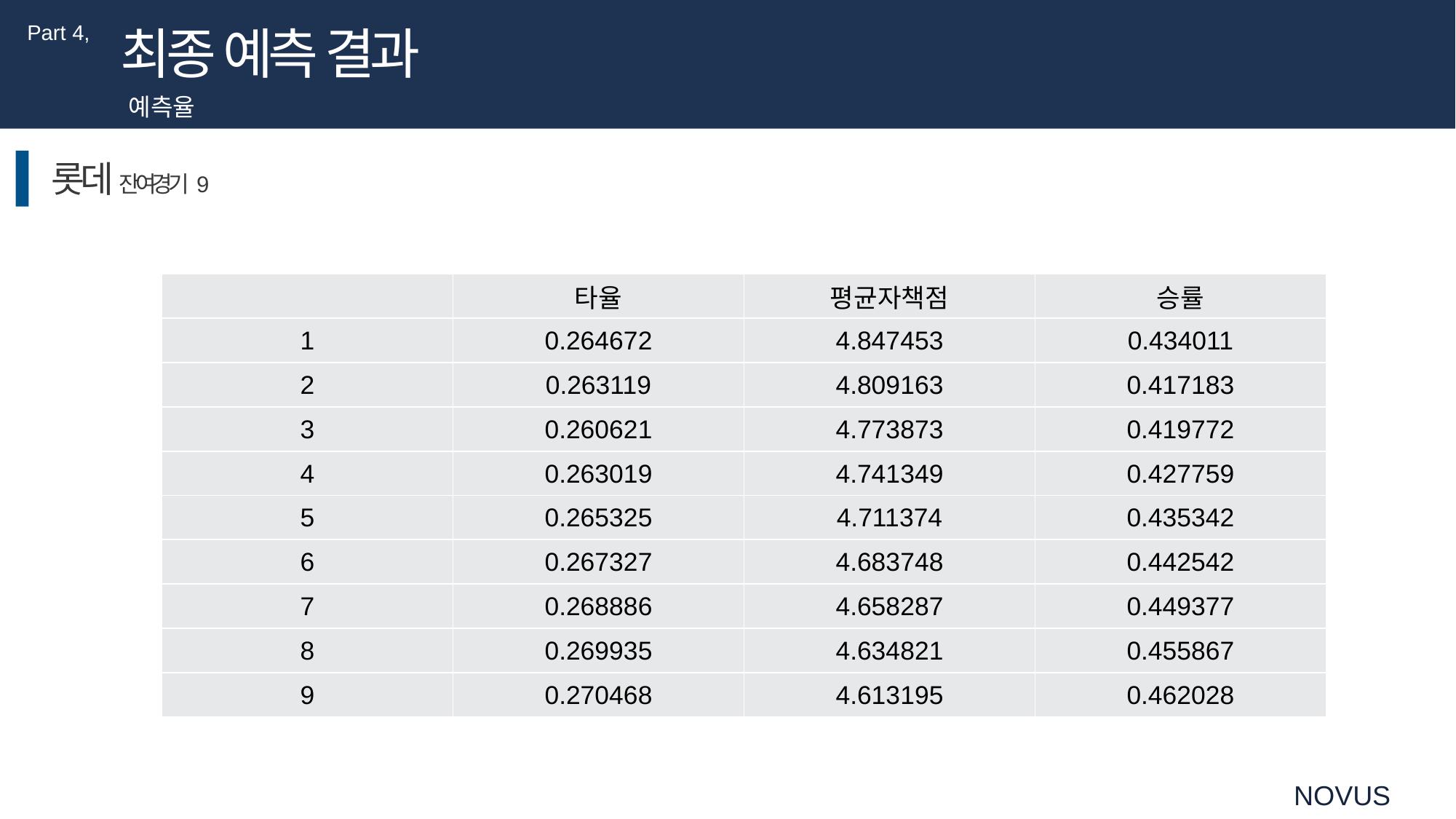

Part 4,
최종 예측 결과
예측율

롯데 잔여경기 9
|  | 타율 | 평균자책점 | 승률 |
| --- | --- | --- | --- |
| 1 | 0.264672 | 4.847453 | 0.434011 |
| 2 | 0.263119 | 4.809163 | 0.417183 |
| 3 | 0.260621 | 4.773873 | 0.419772 |
| 4 | 0.263019 | 4.741349 | 0.427759 |
| 5 | 0.265325 | 4.711374 | 0.435342 |
| 6 | 0.267327 | 4.683748 | 0.442542 |
| 7 | 0.268886 | 4.658287 | 0.449377 |
| 8 | 0.269935 | 4.634821 | 0.455867 |
| 9 | 0.270468 | 4.613195 | 0.462028 |
NOVUS